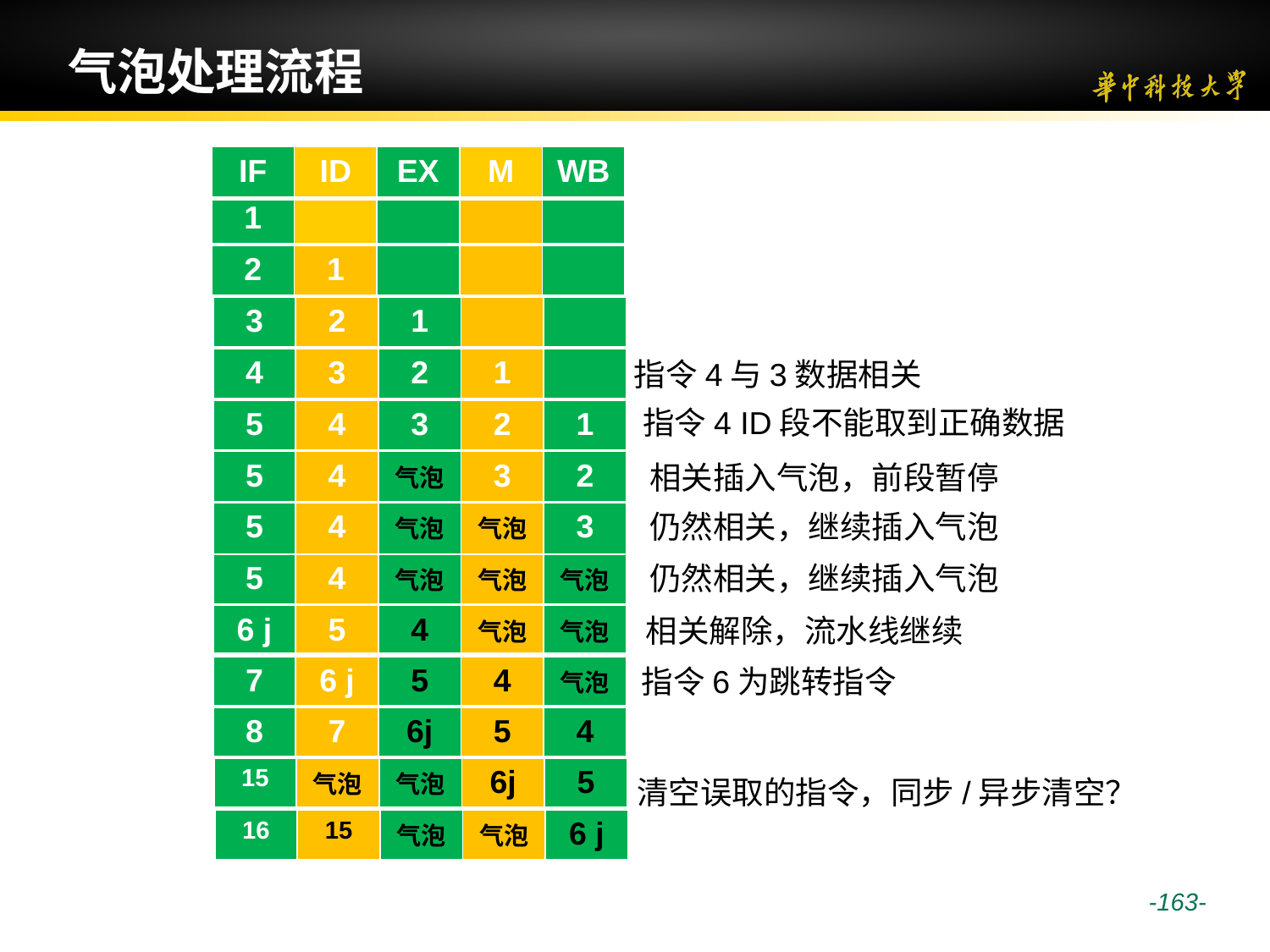

# 气泡处理流程
| IF | ID | EX | M | WB |
| --- | --- | --- | --- | --- |
| 1 |  |  |  |  |
| --- | --- | --- | --- | --- |
| 2 | 1 |  |  |  |
| --- | --- | --- | --- | --- |
| 3 | 2 | 1 |  |  |
| --- | --- | --- | --- | --- |
| 4 | 3 | 2 | 1 |  |
| --- | --- | --- | --- | --- |
指令4与3数据相关
指令4 ID段不能取到正确数据
| 5 | 4 | 3 | 2 | 1 |
| --- | --- | --- | --- | --- |
相关插入气泡，前段暂停
| 5 | 4 | 气泡 | 3 | 2 |
| --- | --- | --- | --- | --- |
仍然相关，继续插入气泡
| 5 | 4 | 气泡 | 气泡 | 3 |
| --- | --- | --- | --- | --- |
仍然相关，继续插入气泡
| 5 | 4 | 气泡 | 气泡 | 气泡 |
| --- | --- | --- | --- | --- |
相关解除，流水线继续
| 6 j | 5 | 4 | 气泡 | 气泡 |
| --- | --- | --- | --- | --- |
指令6为跳转指令
| 7 | 6 j | 5 | 4 | 气泡 |
| --- | --- | --- | --- | --- |
| 8 | 7 | 6j | 5 | 4 |
| --- | --- | --- | --- | --- |
| 15 | 气泡 | 气泡 | 6j | 5 |
| --- | --- | --- | --- | --- |
清空误取的指令，同步/异步清空？
| 16 | 15 | 气泡 | 气泡 | 6 j |
| --- | --- | --- | --- | --- |
 -163-